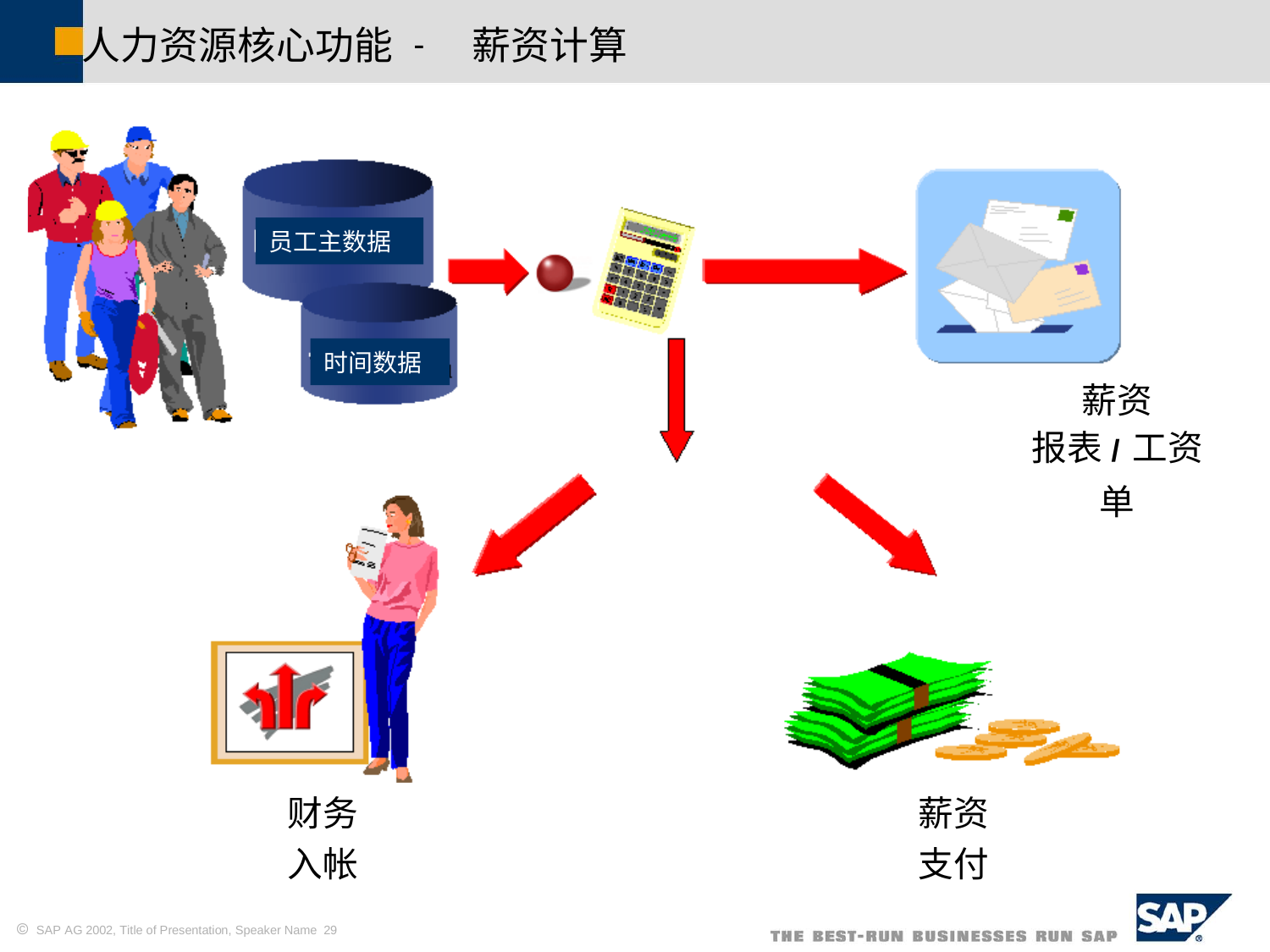

人力资源核心功能
-
薪资计算

员工主数据

时间数据

薪资
报表/工资单

财务 入帐

薪资 支付
©  SAP AG 2002, Title of Presentation, Speaker Name  29